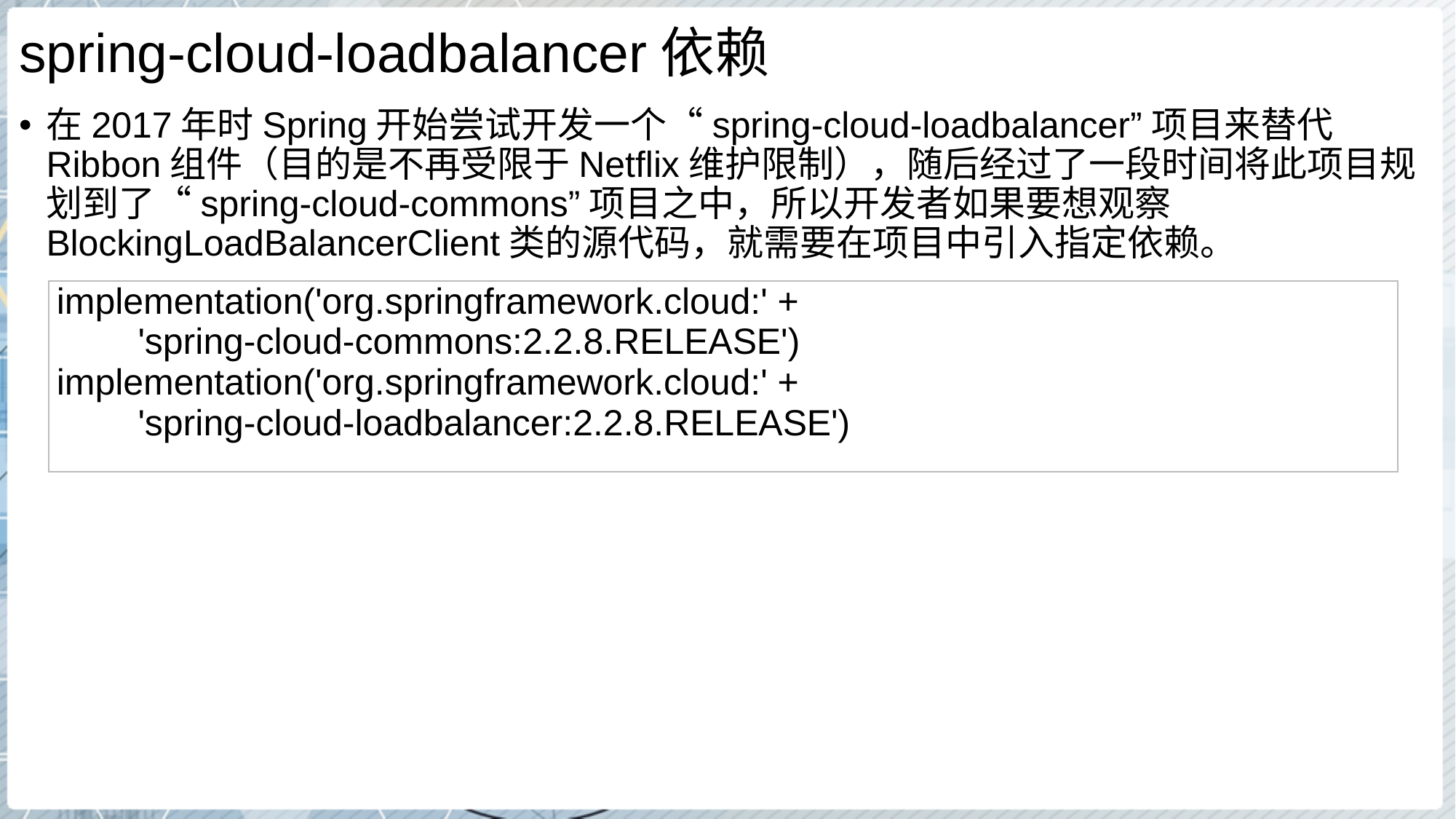

# spring-cloud-loadbalancer依赖
在2017年时Spring开始尝试开发一个“spring-cloud-loadbalancer”项目来替代Ribbon组件（目的是不再受限于Netflix维护限制），随后经过了一段时间将此项目规划到了“spring-cloud-commons”项目之中，所以开发者如果要想观察BlockingLoadBalancerClient类的源代码，就需要在项目中引入指定依赖。
| implementation('org.springframework.cloud:' + 'spring-cloud-commons:2.2.8.RELEASE') implementation('org.springframework.cloud:' + 'spring-cloud-loadbalancer:2.2.8.RELEASE') |
| --- |